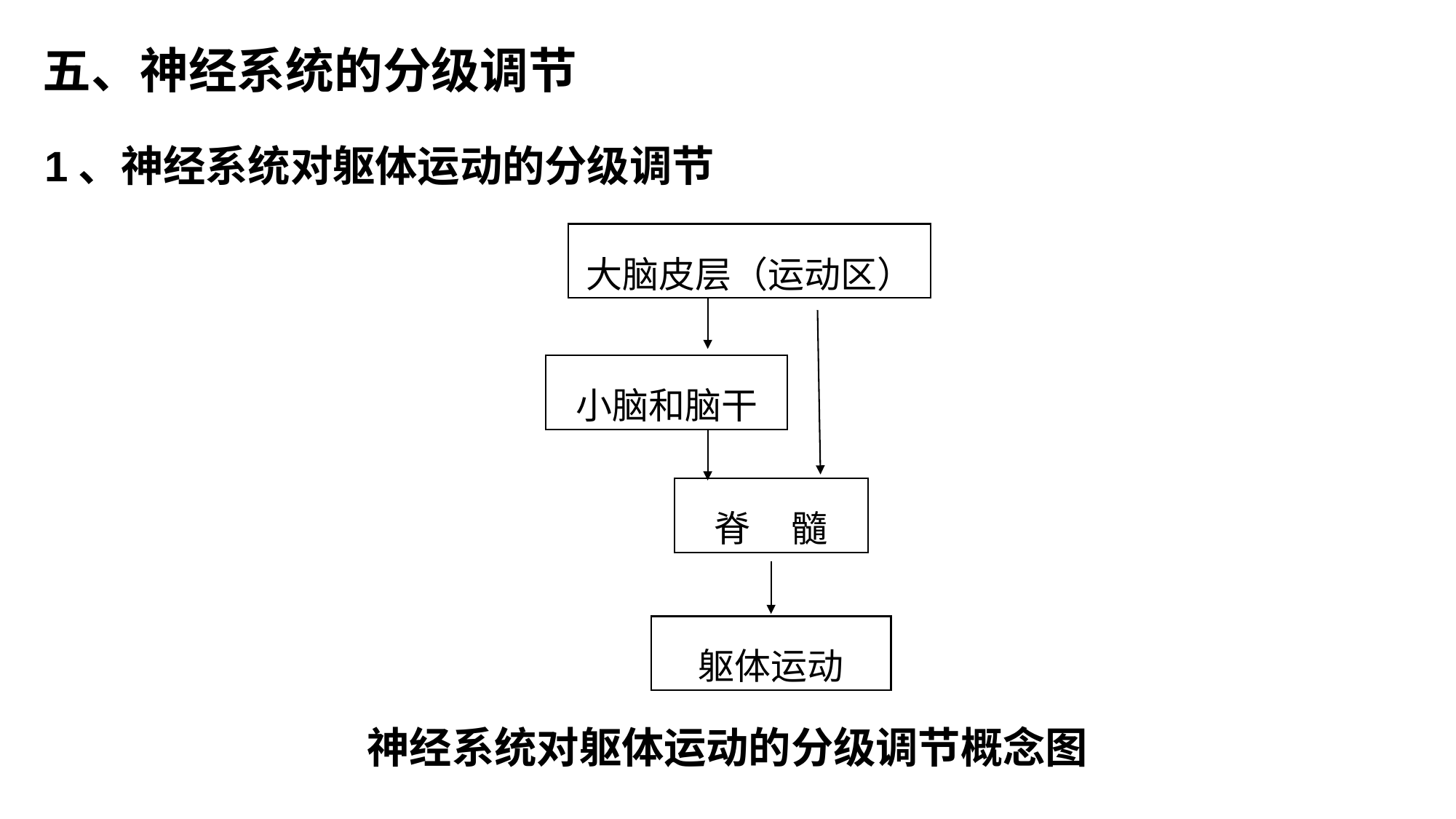

五、神经系统的分级调节
1、神经系统对躯体运动的分级调节

大脑皮层（运动区）
小脑和脑干
脊     髓
躯体运动
神经系统对躯体运动的分级调节概念图